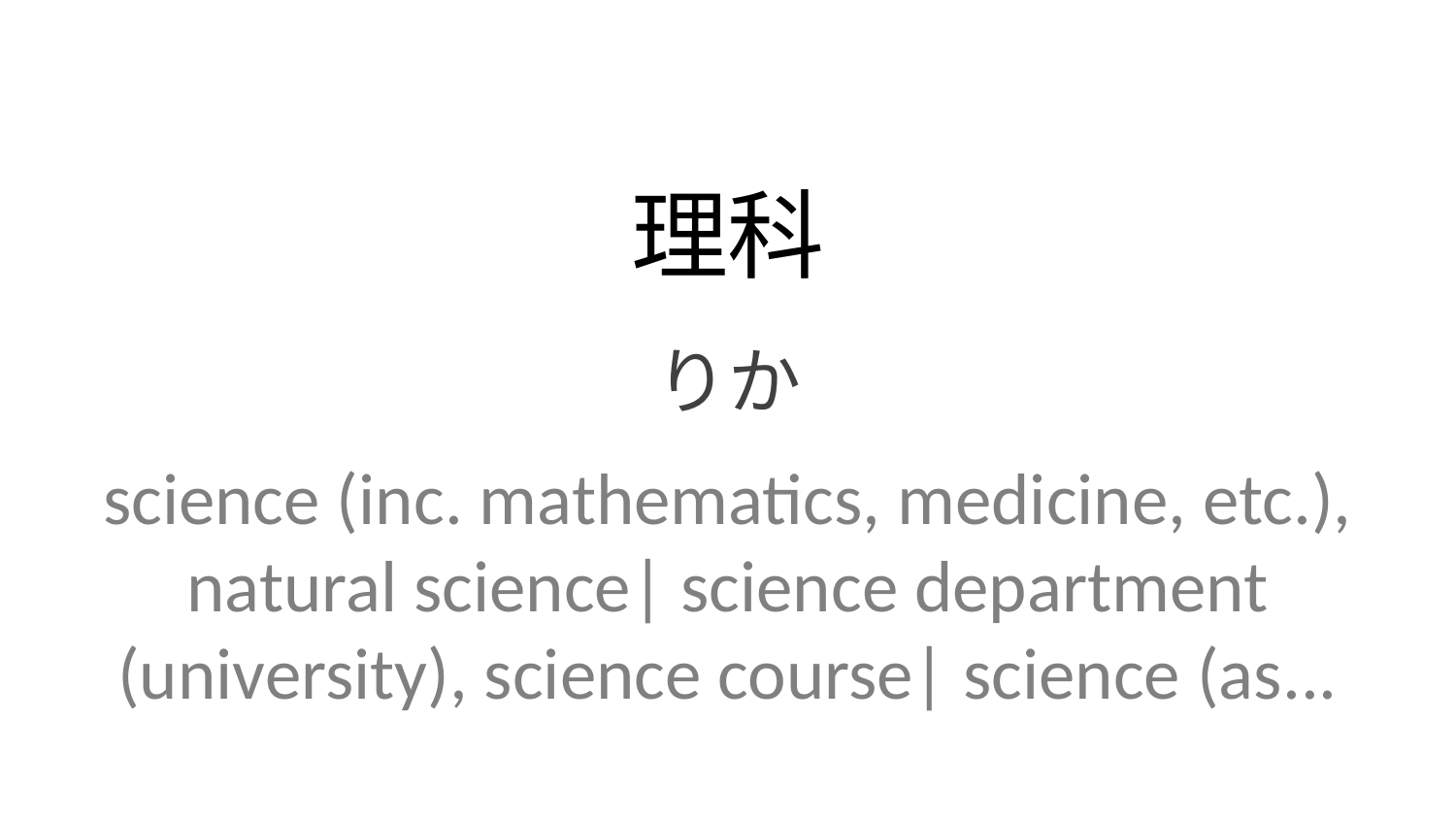

理科

りか
science (inc. mathematics, medicine, etc.), natural science| science department (university), science course| science (as...